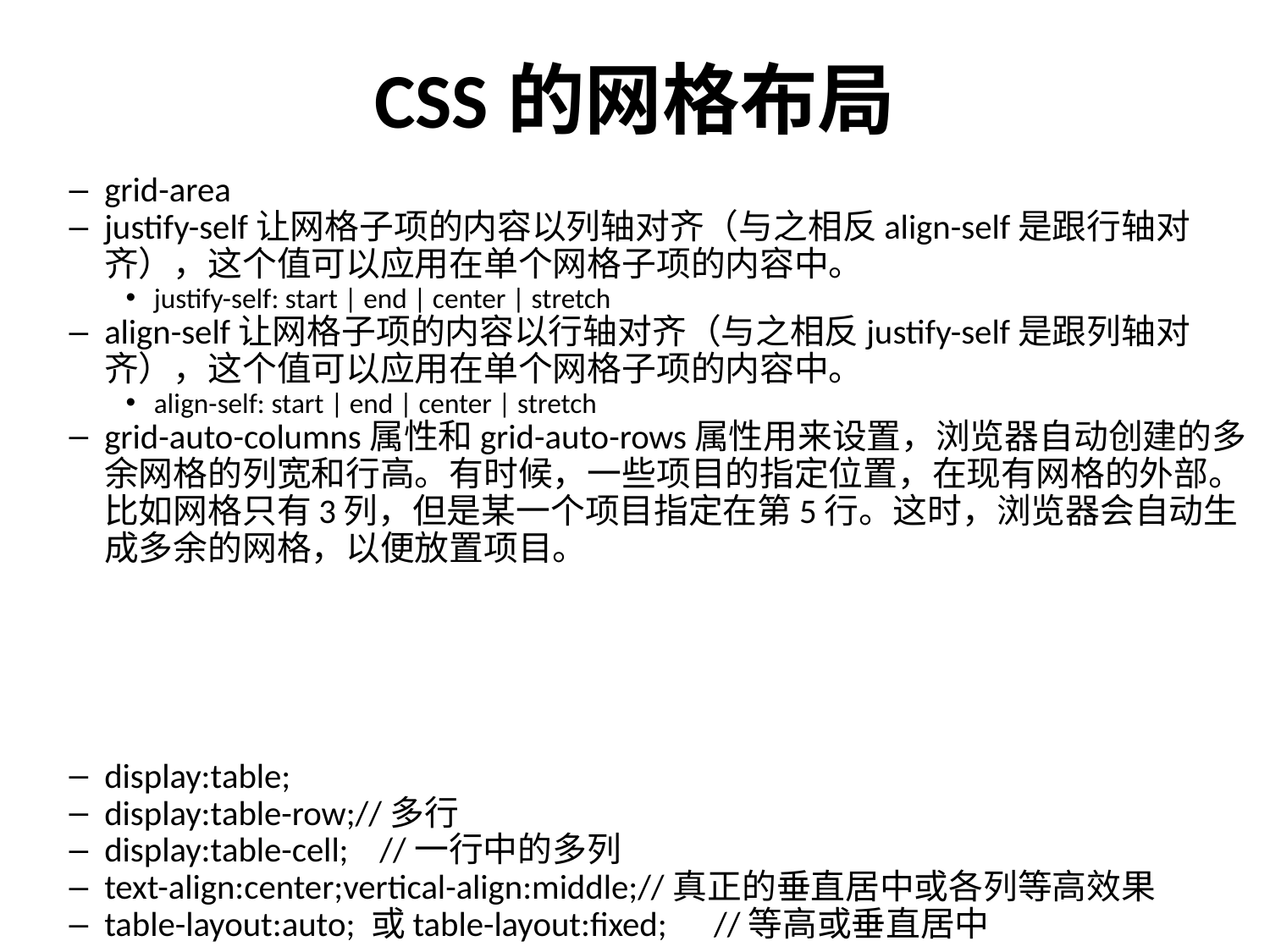

# CSS的网格布局
grid-area
justify-self让网格子项的内容以列轴对齐（与之相反align-self是跟行轴对齐），这个值可以应用在单个网格子项的内容中。
justify-self: start | end | center | stretch
align-self让网格子项的内容以行轴对齐（与之相反justify-self是跟列轴对齐），这个值可以应用在单个网格子项的内容中。
align-self: start | end | center | stretch
grid-auto-columns属性和grid-auto-rows属性用来设置，浏览器自动创建的多余网格的列宽和行高。有时候，一些项目的指定位置，在现有网格的外部。比如网格只有3列，但是某一个项目指定在第5行。这时，浏览器会自动生成多余的网格，以便放置项目。

display:table;
display:table-row;//多行
display:table-cell;    //一行中的多列
text-align:center;vertical-align:middle;//真正的垂直居中或各列等高效果
table-layout:auto; 或table-layout:fixed;      //等高或垂直居中